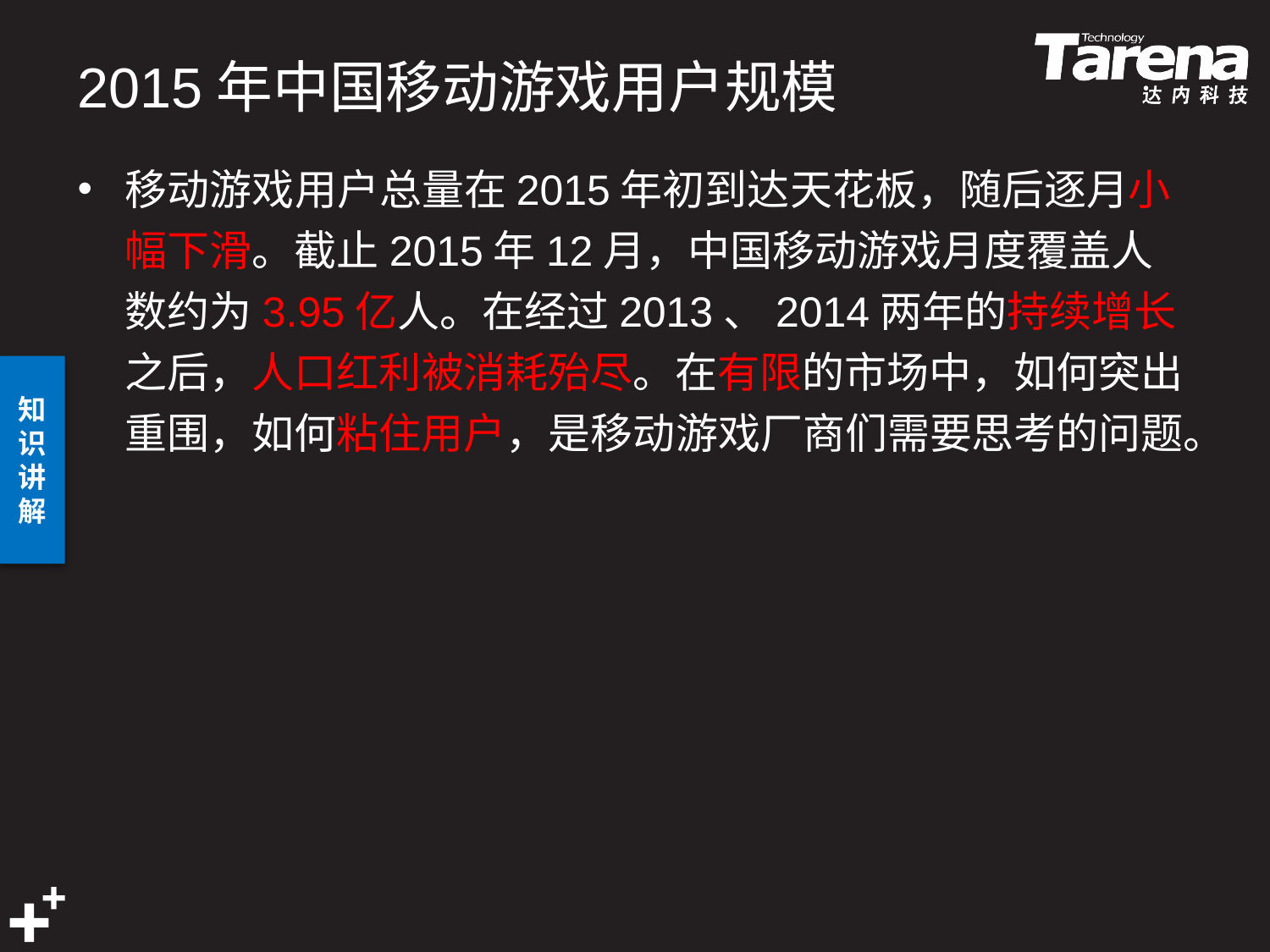

# 2015年中国移动游戏用户规模
移动游戏用户总量在2015年初到达天花板，随后逐月小幅下滑。截止2015年12月，中国移动游戏月度覆盖人数约为3.95亿人。在经过2013、2014两年的持续增长之后，人口红利被消耗殆尽。在有限的市场中，如何突出重围，如何粘住用户，是移动游戏厂商们需要思考的问题。